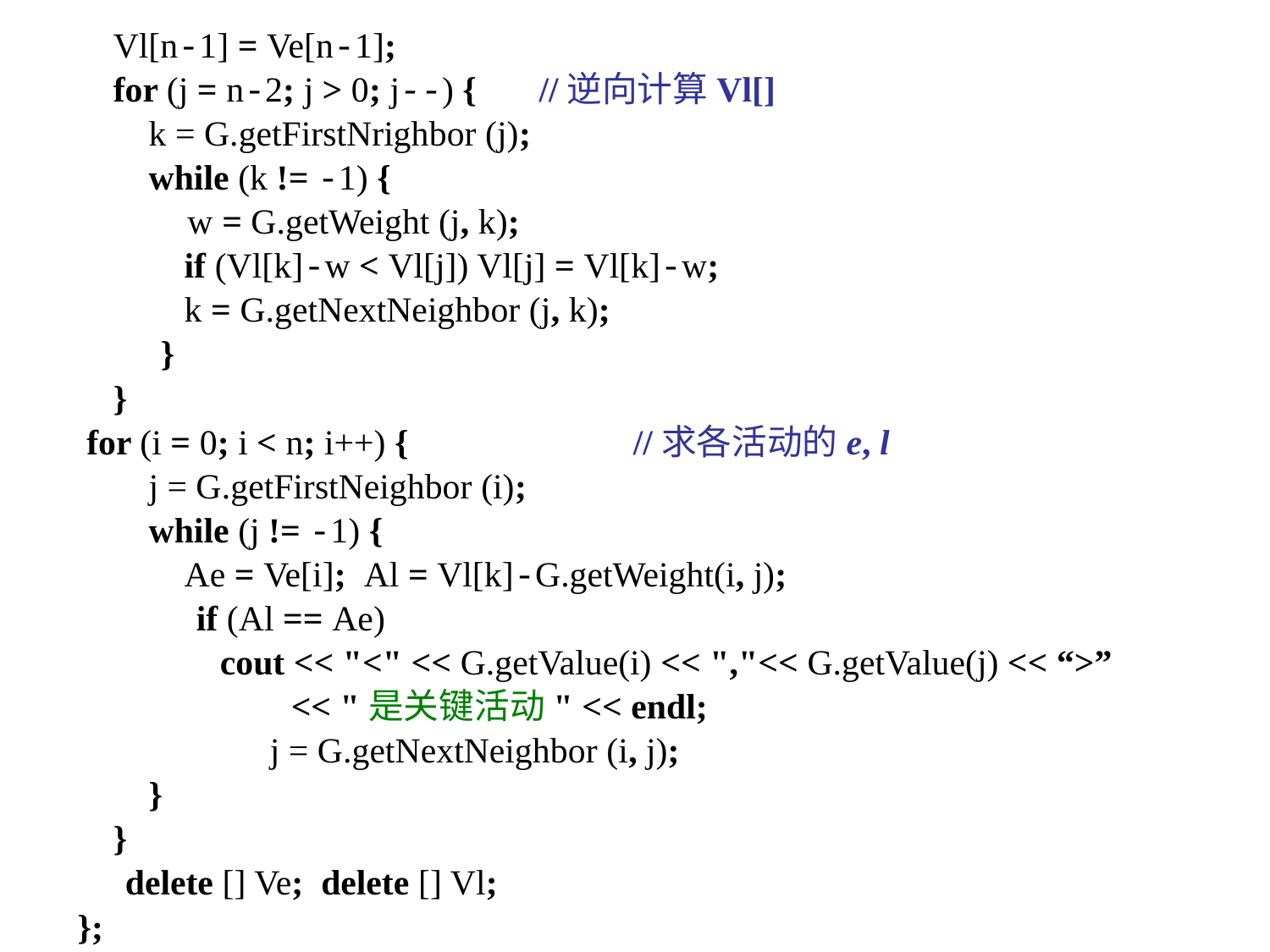

Vl[n-1] = Ve[n-1];
    for (j = n-2; j > 0; j--) {       //逆向计算Vl[]
        k = G.getFirstNrighbor (j);
        while (k != -1) {
	       w = G.getWeight (j, k);
            if (Vl[k]-w < Vl[j]) Vl[j] = Vl[k]-w;
            k = G.getNextNeighbor (j, k);
	    }
    }
 for (i = 0; i < n; i++) {		//求各活动的e, l
        j = G.getFirstNeighbor (i);
        while (j != -1) {
            Ae = Ve[i];  Al = Vl[k]-G.getWeight(i, j);
	        if (Al == Ae)
                cout << "<" << G.getValue(i) << ","<< G.getValue(j) << “>”
                        << "是关键活动" << endl;
	   	  j = G.getNextNeighbor (i, j);
        }
    }
	delete [] Ve;  delete [] Vl;
};